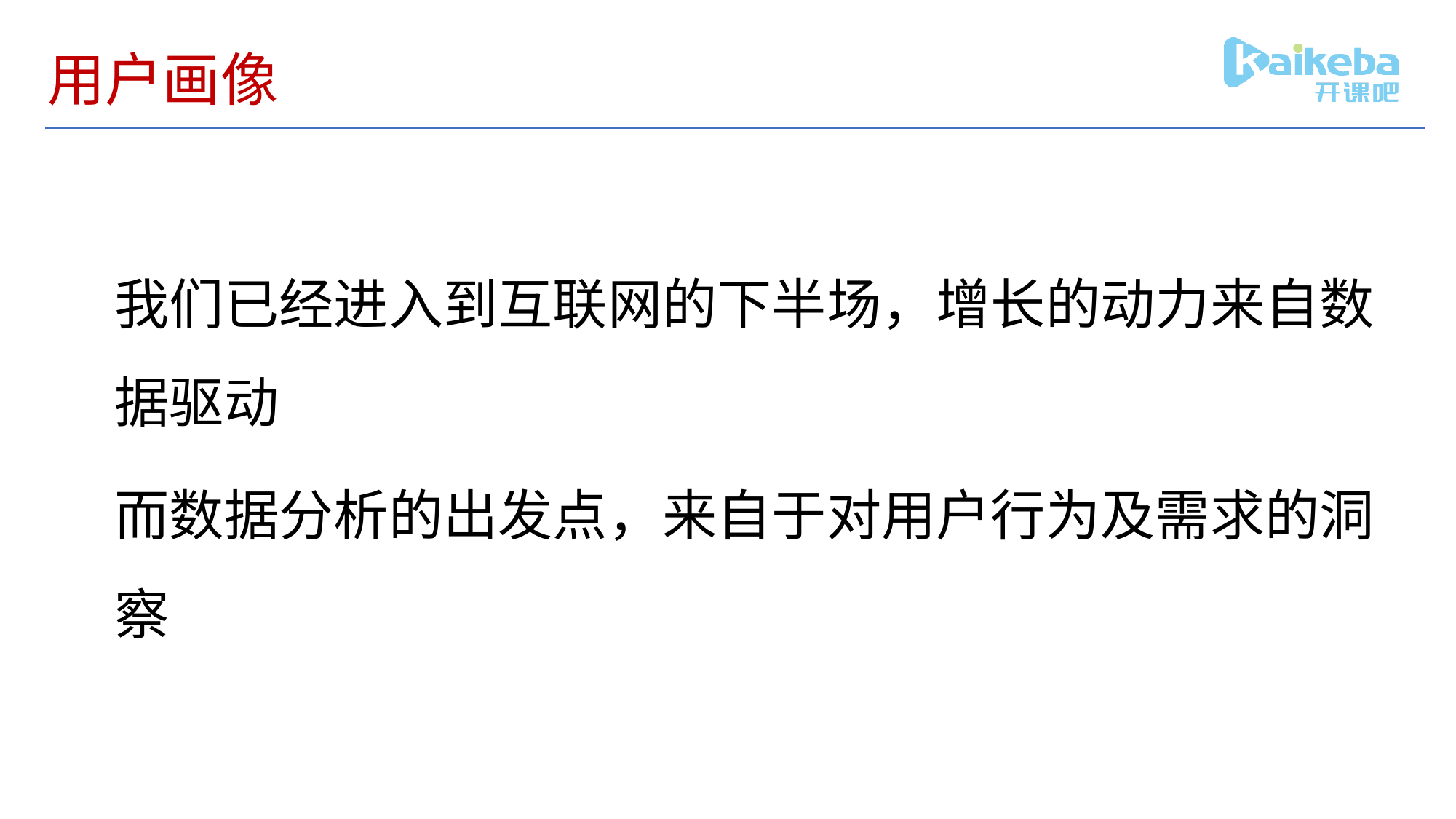

# 用户画像
我们已经进入到互联网的下半场，增长的动力来自数据驱动
而数据分析的出发点，来自于对用户行为及需求的洞察